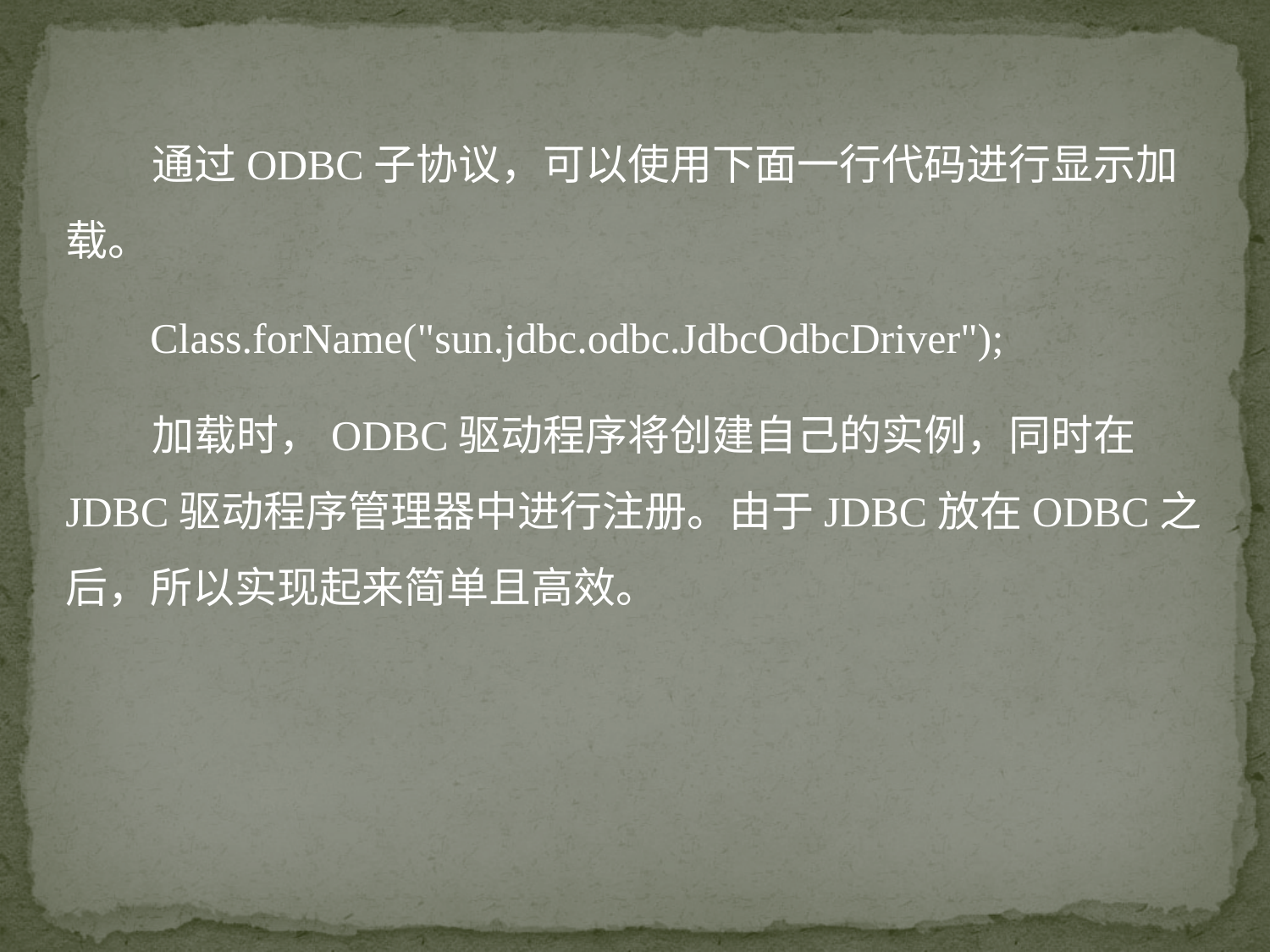

通过ODBC子协议，可以使用下面一行代码进行显示加载。
        Class.forName("sun.jdbc.odbc.JdbcOdbcDriver");
        加载时，ODBC驱动程序将创建自己的实例，同时在JDBC驱动程序管理器中进行注册。由于JDBC放在ODBC之后，所以实现起来简单且高效。